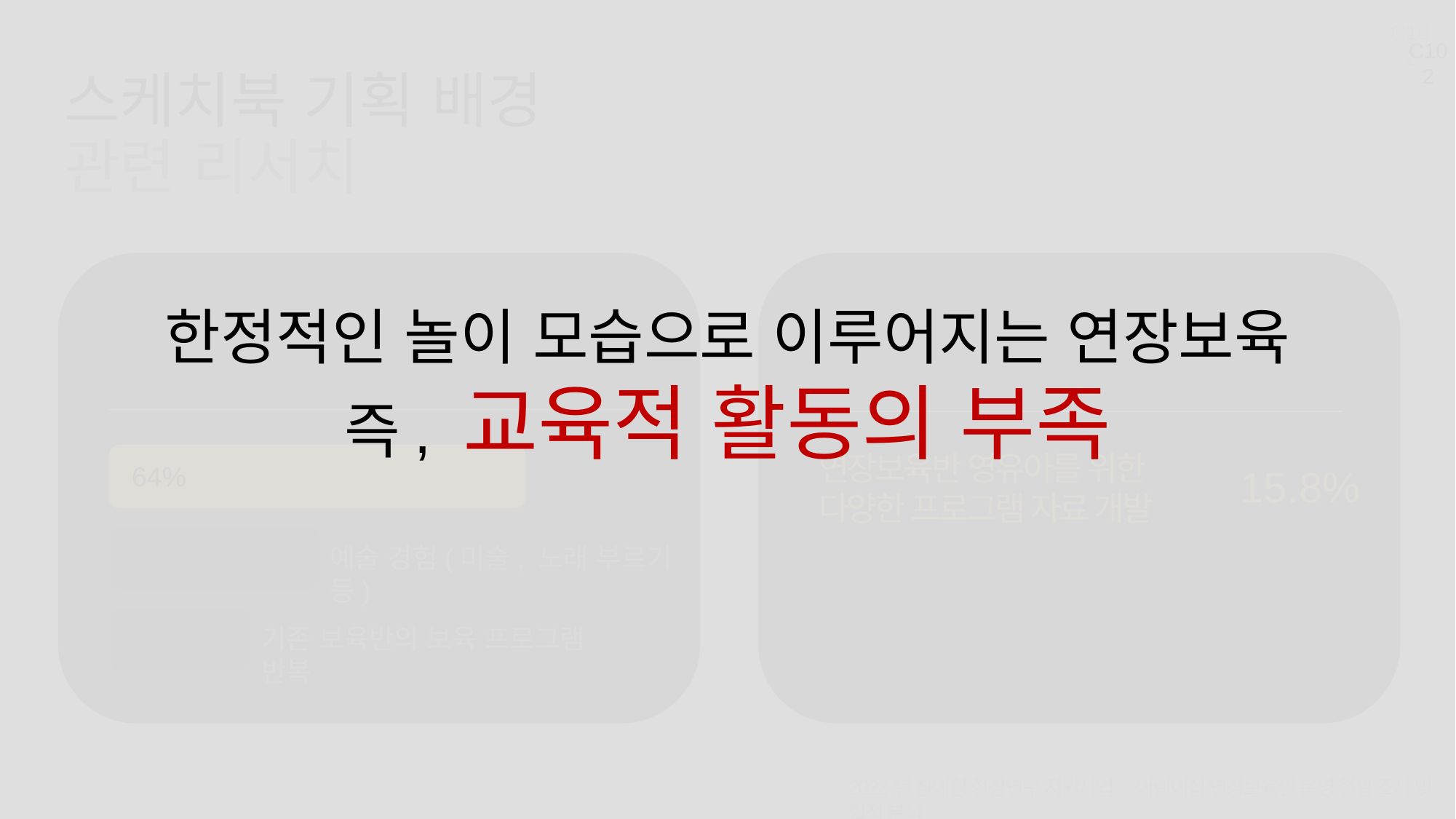

C102
C102
스케치북 기획 배경
관련 리서치

연장 보육 시간에
가장 많이 하는 놀이 및 활동
한정적인 놀이 모습으로 이루어지는 연장보육
즉, 교육적 활동의 부족
연장 보육 운영에서 전반적으로
개선해야 할 점
연장보육반 영유아를 위한
다양한 프로그램 자료 개발

자유 놀이
64%
15.8%

13%
예술 경험(미술, 노래 부르기 등)
연장보육교사의 명확한 업무 기준 마련
40.4%

기존 보육교사와의 원활한 협력 마련
기존 보육반의 보육 프로그램 반복
10%
28.2%
2022년 참여형 현장연구 지원사업: 어린이집 연장보육반 운영 현황 조사 및 질적 분석